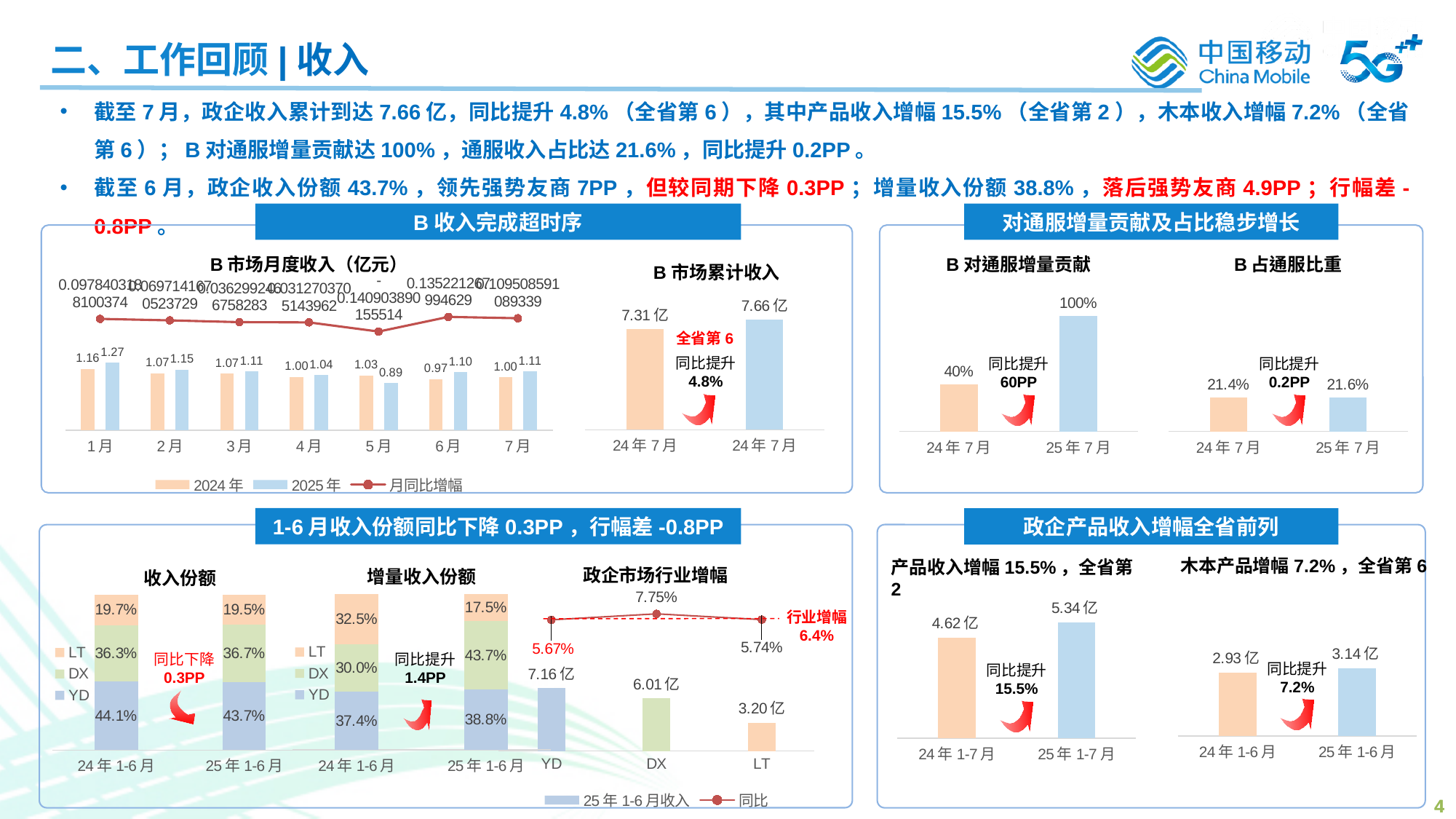

二、工作回顾|收入
截至7月，政企收入累计到达7.66亿，同比提升4.8%（全省第6），其中产品收入增幅15.5%（全省第2），木本收入增幅7.2%（全省第6）；B对通服增量贡献达100%，通服收入占比达21.6%，同比提升0.2PP。
截至6月，政企收入份额43.7%，领先强势友商7PP，但较同期下降0.3PP；增量收入份额38.8%，落后强势友商4.9PP；行幅差-0.8PP。
B收入完成超时序
对通服增量贡献及占比稳步增长

### Chart: B市场月度收入（亿元）

| Category | 2024年 | 2025年 | 月同比增幅 |
|---|---|---|---|
| 1月 | 1.15887100506594 | 1.2722553136613 | 0.0978403188100374 |
| 2月 | 1.07191908909491 | 1.1466470355387 | 0.0697141670523729 |
| 3月 | 1.06868181903295 | 1.107474164 | 0.0362992466758283 |
| 4月 | 1.00487183703639 | 1.0362945517 | 0.0312703705143962 |
| 5月 | 1.03474143662566 | 0.888942342899999 | -0.140903890155514 |
| 6月 | 0.96663785416782 | 1.0973478505 | 0.135221267994629 |
| 7月 | 1.00134364341352 | 1.110999375 | 0.109508591089339 |

### Chart: B市场累计收入

| Category | 系列 1 |
|---|---|
| 24年7月 | 7.30706668443719 |
| 24年7月 | 7.6599606333 |

### Chart: B对通服增量贡献

| Category | 系列 1 |
|---|---|
| 24年7月 | 0.404608582637155 |
| 25年7月 | 1.0 |
同比提升
60PP

### Chart: B占通服比重

| Category | 系列 1 |
|---|---|
| 24年7月 | 0.213814371588983 |
| 25年7月 | 0.216493606323513 |
同比提升
0.2PP

全省第6
同比提升
4.8%

1-6月收入份额同比下降0.3PP，行幅差-0.8PP
政企产品收入增幅全省前列

### Chart

| Category | 系列 1 |
|---|---|
| 24年1-6月 | 2.92554068363035 |
| 25年1-6月 | 3.13763428217358 |

### Chart

| Category | 系列 1 |
|---|---|
| 24年1-7月 | 4.62341183184543 |
| 25年1-7月 | 5.342322 |
同比提升
15.5%

木本产品增幅7.2%，全省第6

### Chart: 政企市场行业增幅

| Category | 25年1-6月收入 | 同比 |
|---|---|---|
| YD | 7.1556189909 | 0.0567163455099142 |
| DX | 6.0096 | 0.0775492639543849 |
| LT | 3.1971 | 0.0573819288265645 |
行业增幅
6.4%
产品收入增幅15.5%，全省第2

### Chart: 增量收入份额

| Category | YD | DX | LT |
|---|---|---|---|
| 24年1-6月 | 0.374406930821933 | 0.300268714198606 | 0.325324354979462 |
| 25年1-6月 | 0.387914760223085 | 0.436843013537155 | 0.17524222623976 |
同比提升
1.4PP

### Chart: 收入份额

| Category | YD | DX | LT |
|---|---|---|---|
| 24年1-6月 | 0.440505199126332 | 0.36280284790221 | 0.196691952971458 |
| 25年1-6月 | 0.437323034398708 | 0.367282901851643 | 0.195394063749649 |
同比下降
0.3PP

同比提升
7.2%